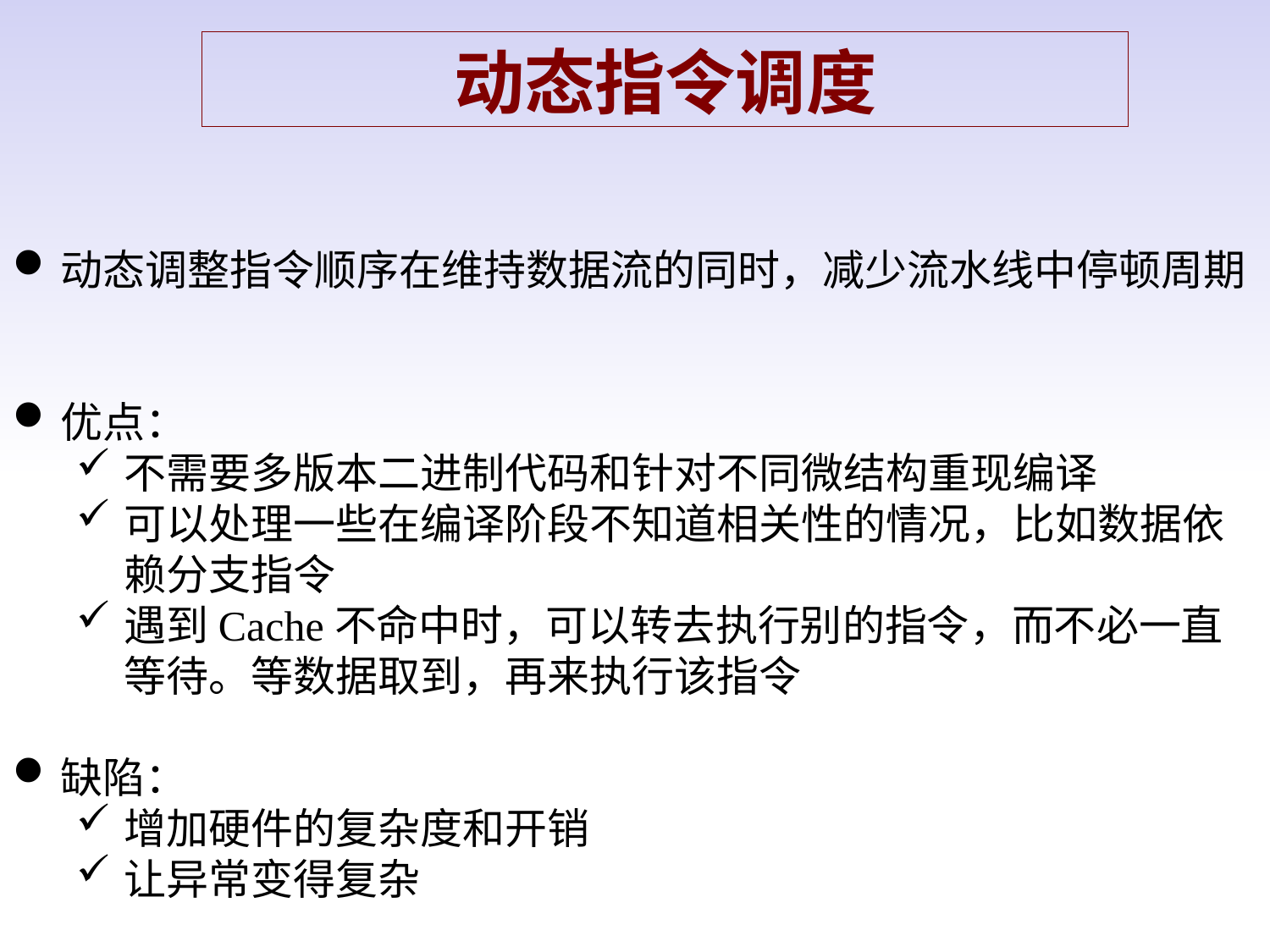

动态指令调度
动态调整指令顺序在维持数据流的同时，减少流水线中停顿周期

优点：
不需要多版本二进制代码和针对不同微结构重现编译
可以处理一些在编译阶段不知道相关性的情况，比如数据依赖分支指令
遇到Cache不命中时，可以转去执行别的指令，而不必一直等待。等数据取到，再来执行该指令

缺陷：
增加硬件的复杂度和开销
让异常变得复杂